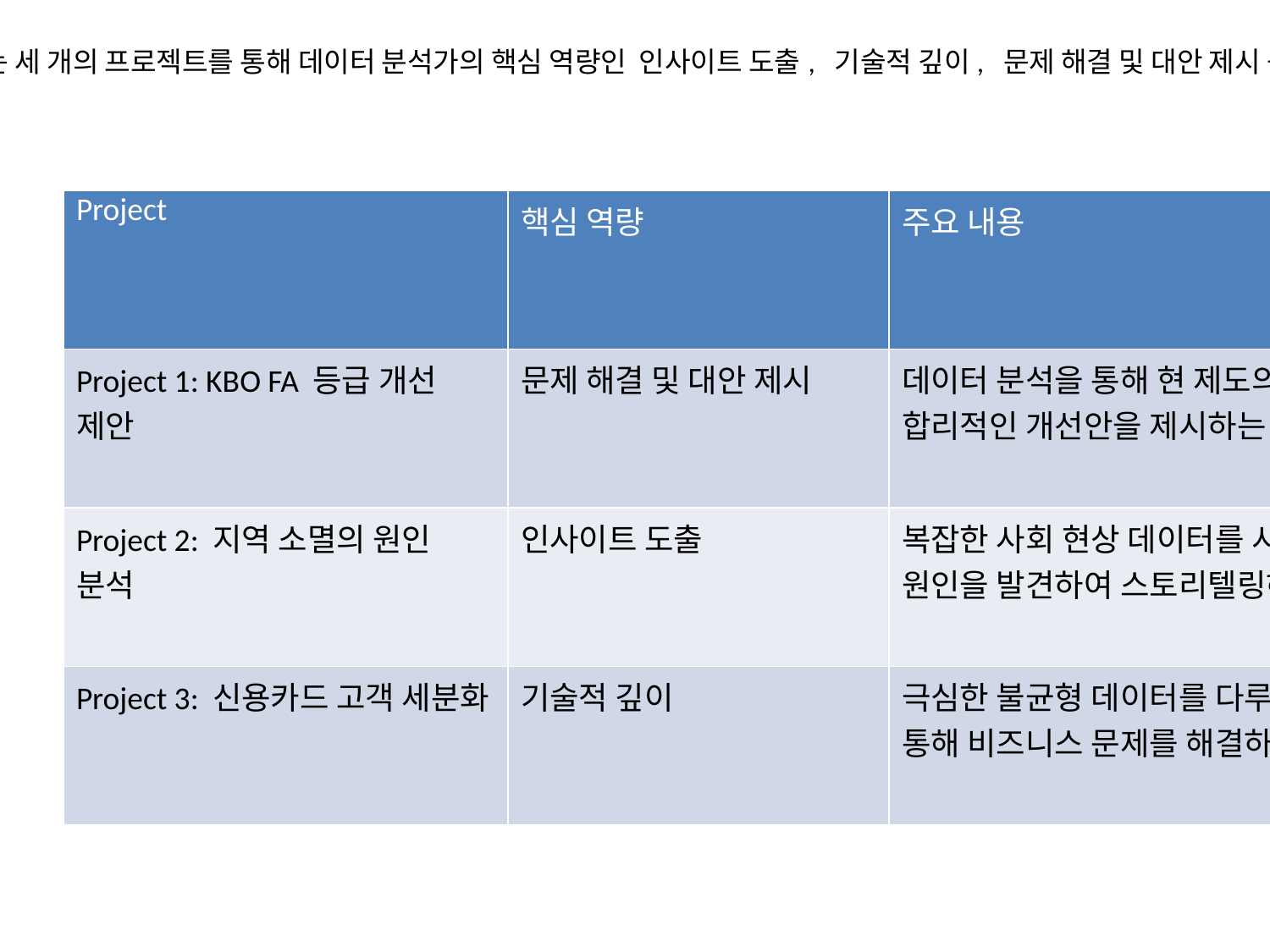

저는 세 개의 프로젝트를 통해 데이터 분석가의 핵심 역량인  인사이트 도출,  기술적 깊이,  문제 해결 및 대안 제시 능력을 균형 있게 보여주고자 합니다.
| Project | 핵심 역량 | 주요 내용 |
| --- | --- | --- |
| Project 1: KBO FA 등급 개선 제안 | 문제 해결 및 대안 제시 | 데이터 분석을 통해 현 제도의 문제점을 증명하고, 합리적인 개선안을 제시하는 능력 |
| Project 2: 지역 소멸의 원인 분석 | 인사이트 도출 | 복잡한 사회 현상 데이터를 시각화하고, 핵심 원인을 발견하여 스토리텔링하는 능력 |
| Project 3: 신용카드 고객 세분화 | 기술적 깊이 | 극심한 불균형 데이터를 다루고, 정교한 모델링을 통해 비즈니스 문제를 해결하는 능력 |